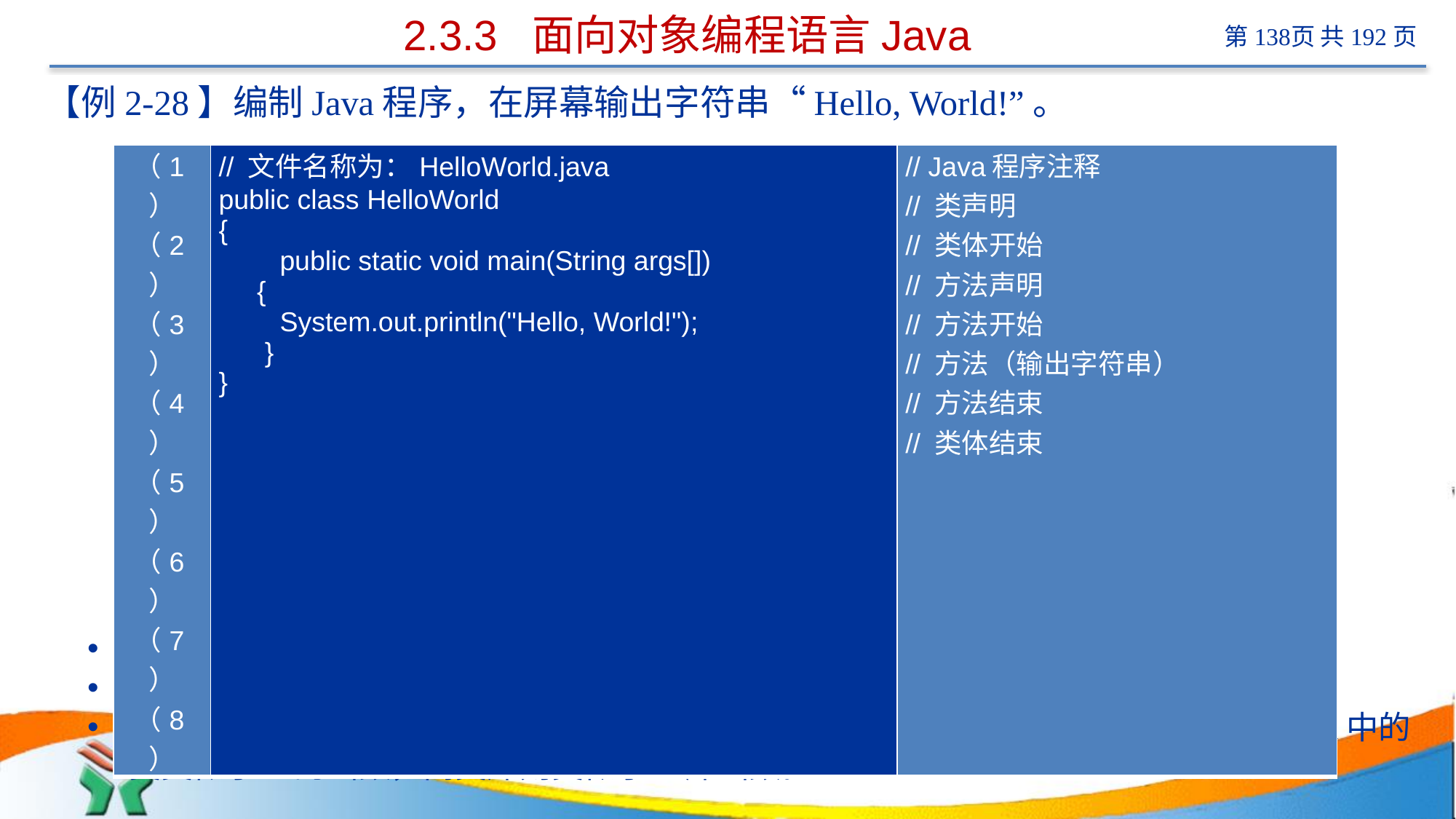

# 2.3.3  面向对象编程语言Java
【例2-28】编制Java程序，在屏幕输出字符串“Hello, World!”。

以上程序没有进行包（类库）引用，因此无需声明。
第2行：public是访问说明符，声明该类为公有类，可以被其他对象访问。
第2行：class表示定义一个类，HelloWorld是类名，它是用户自定义的标识符。Java中的类类似于C的函数，而类库则类似于C库函数。

| （1） （2） （3） （4） （5） （6） （7） （8） | // 文件名称为：HelloWorld.java public class HelloWorld { public static void main(String args[]) { System.out.println("Hello, World!"); } } | // Java程序注释 // 类声明 // 类体开始 // 方法声明 // 方法开始 // 方法（输出字符串） // 方法结束 // 类体结束 |
| --- | --- | --- |